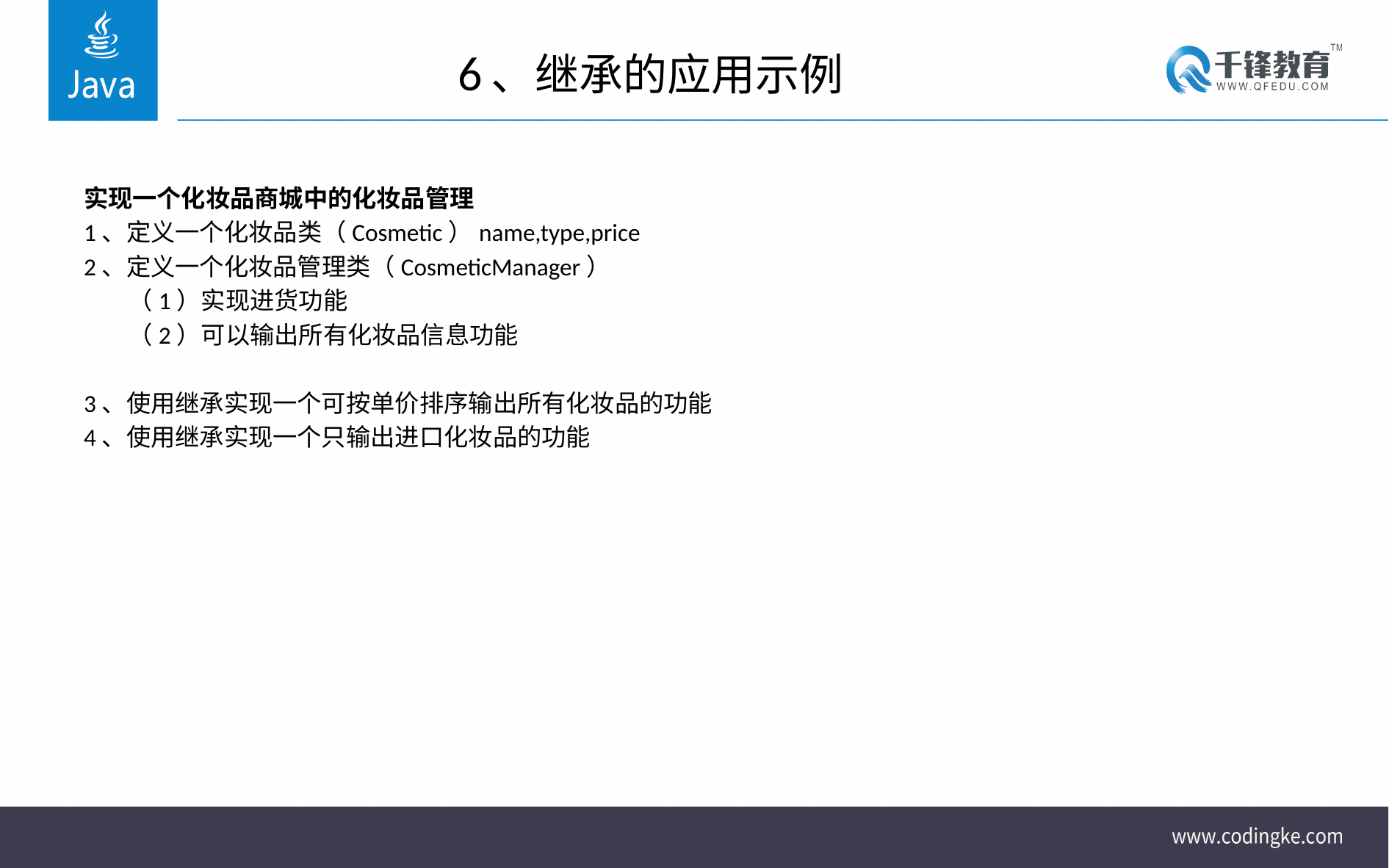

# 6、继承的应用示例
实现一个化妆品商城中的化妆品管理
1、定义一个化妆品类（Cosmetic）name,type,price
2、定义一个化妆品管理类（CosmeticManager）
       （1）实现进货功能
       （2）可以输出所有化妆品信息功能

3、使用继承实现一个可按单价排序输出所有化妆品的功能
4、使用继承实现一个只输出进口化妆品的功能